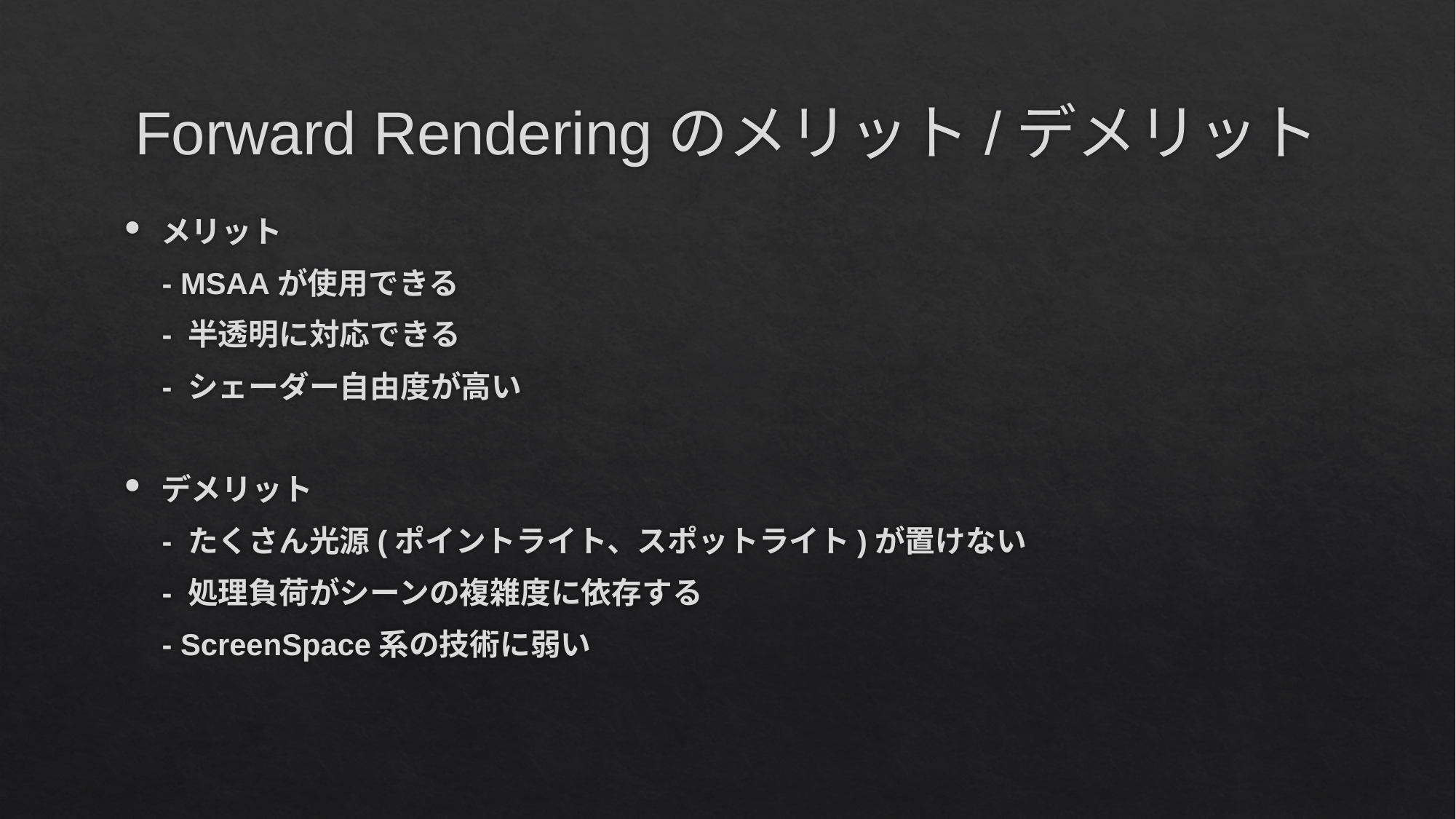

# Forward Renderingのメリット/デメリット
メリット
　- MSAAが使用できる
　- 半透明に対応できる
　- シェーダー自由度が高い

デメリット
　- たくさん光源(ポイントライト、スポットライト)が置けない
　- 処理負荷がシーンの複雑度に依存する
　- ScreenSpace系の技術に弱い